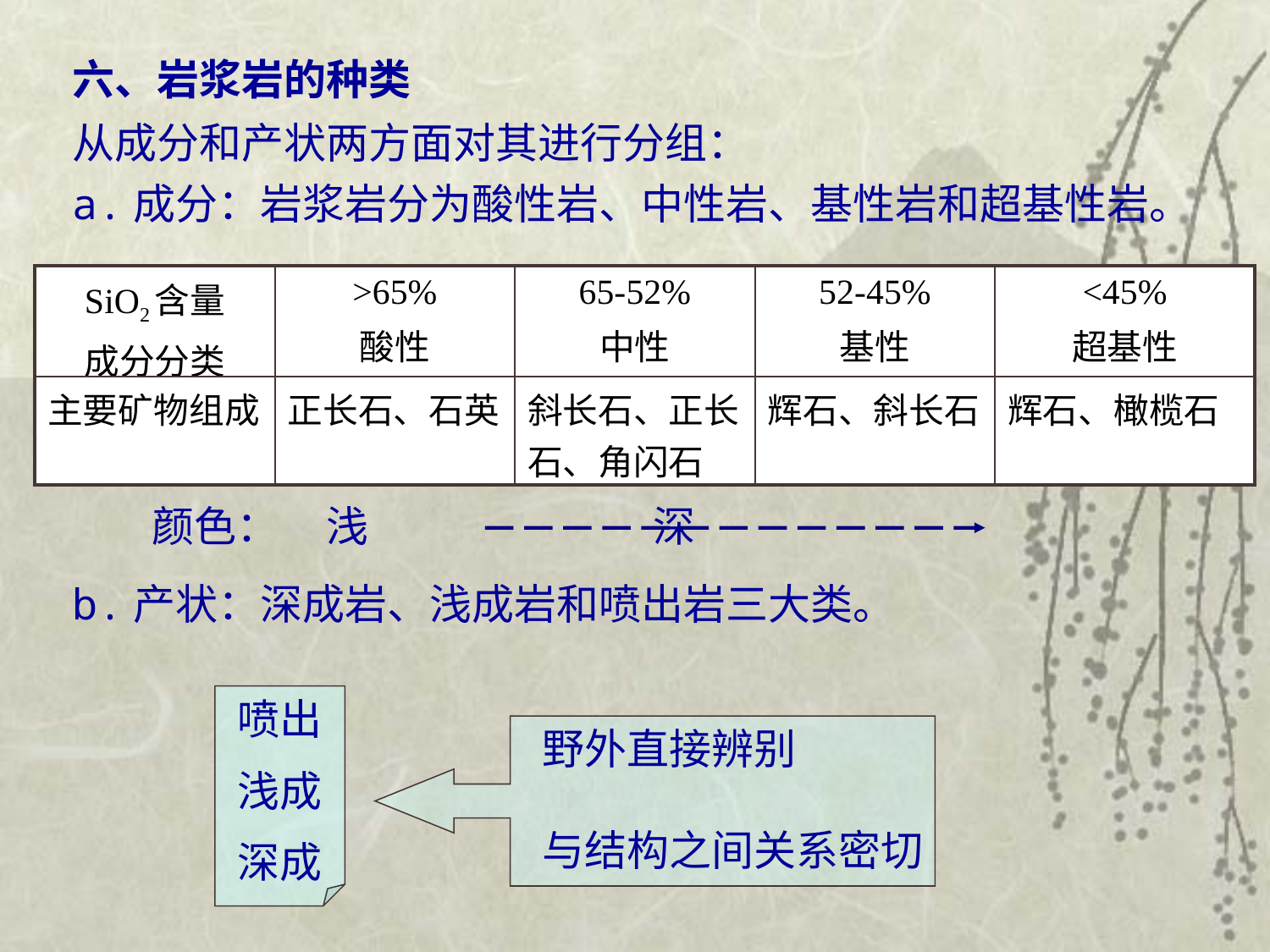

六、岩浆岩的种类
从成分和产状两方面对其进行分组：
a.成分：岩浆岩分为酸性岩、中性岩、基性岩和超基性岩。

b.产状：深成岩、浅成岩和喷出岩三大类。
| SiO2含量 成分分类 | >65% 酸性 | 65-52% 中性 | 52-45% 基性 | <45% 超基性 |
| --- | --- | --- | --- | --- |
| 主要矿物组成 | 正长石、石英 | 斜长石、正长石、角闪石 | 辉石、斜长石 | 辉石、橄榄石 |
颜色：     浅                              深

喷出
浅成
深成
 野外直接辨别

 与结构之间关系密切